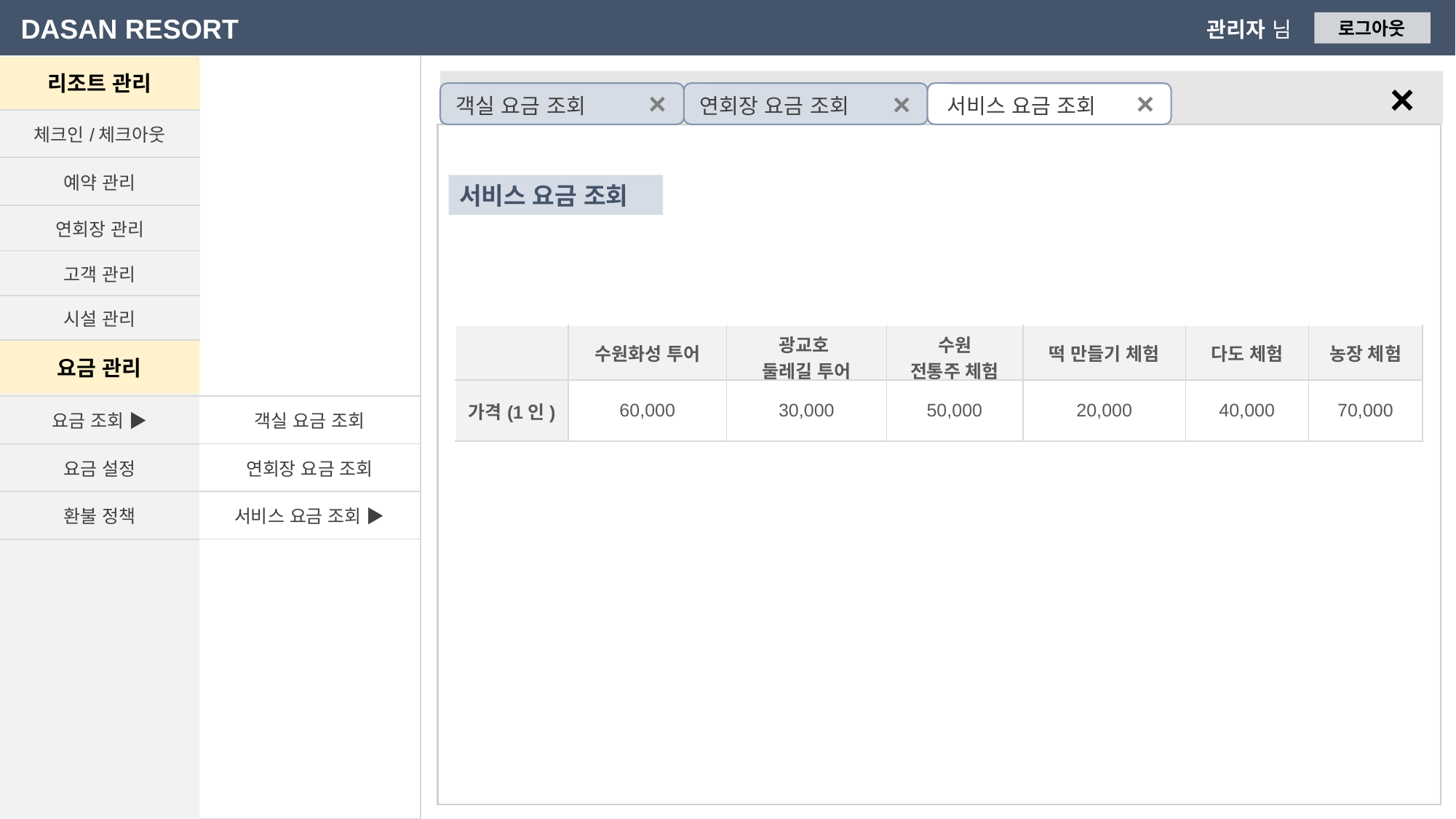

DASAN RESORT
관리자 님
로그아웃

리조트 관리
×

×
×
×

객실 요금 조회
연회장 요금 조회
서비스 요금 조회
| 체크인/체크아웃 |
| --- |
| 예약 관리 |
| 연회장 관리 |
| 고객 관리 |
| 시설 관리 |

서비스 요금 조회
|  | 수원화성 투어 | 광교호 둘레길 투어 | 수원 전통주 체험 | 떡 만들기 체험 | 다도 체험 | 농장 체험 |
| --- | --- | --- | --- | --- | --- | --- |
| 가격(1인) | 60,000 | 30,000 | 50,000 | 20,000 | 40,000 | 70,000 |
요금 관리
| 객실 요금 조회 |
| --- |
| 연회장 요금 조회 |
| 서비스 요금 조회 ▶ |
| 요금 조회 ▶ |
| --- |
| 요금 설정 |
| 환불 정책 |